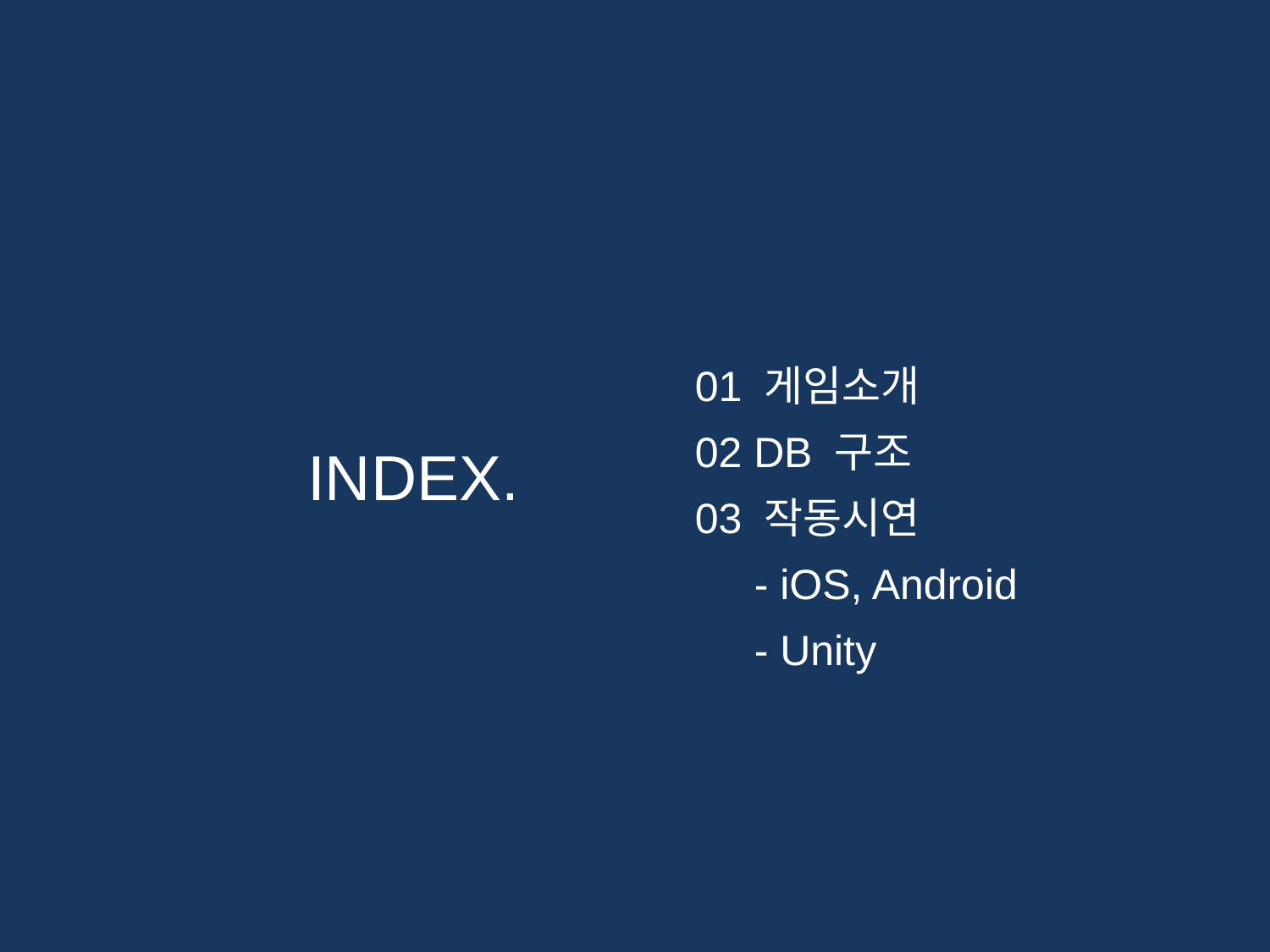

01 게임소개
02 DB 구조
03 작동시연
     - iOS, Android
     - Unity
INDEX.